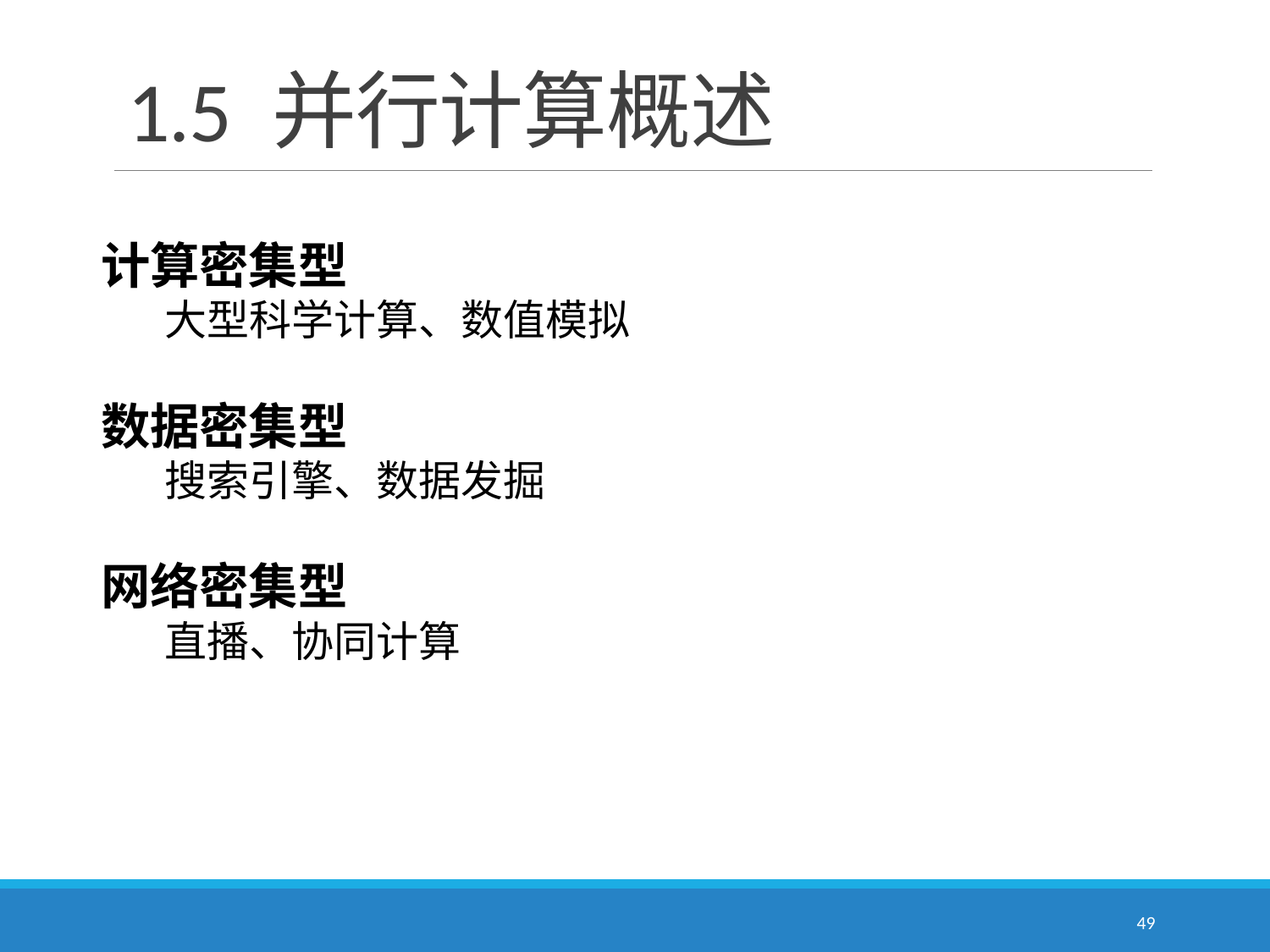

# 1.5 并行计算概述
计算密集型
大型科学计算、数值模拟
数据密集型
搜索引擎、数据发掘
网络密集型
直播、协同计算

49